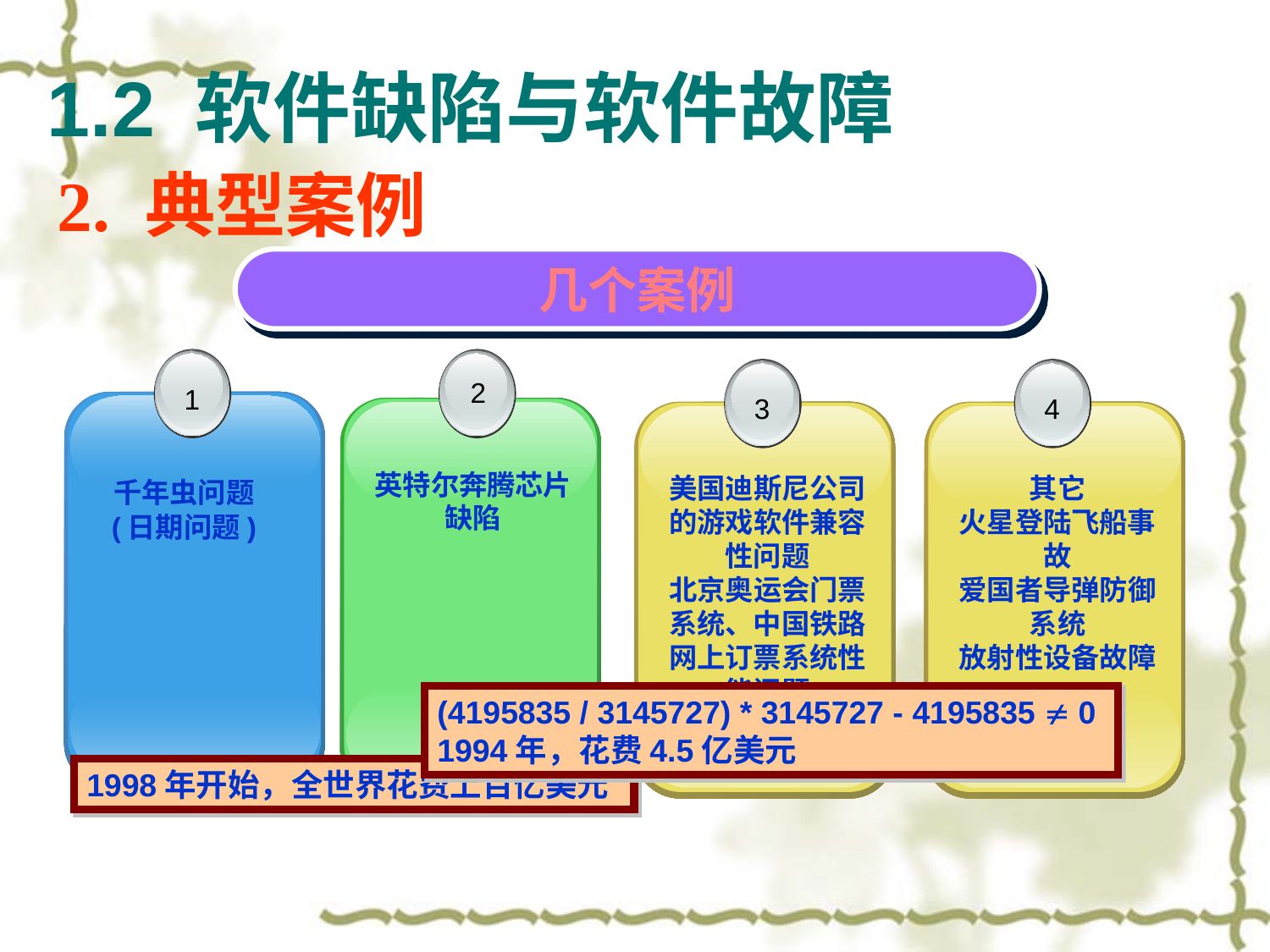

# 1.2 软件缺陷与软件故障
2. 典型案例
几个案例

1

千年虫问题
(日期问题)

2

英特尔奔腾芯片缺陷

3

美国迪斯尼公司的游戏软件兼容性问题
北京奥运会门票系统、中国铁路网上订票系统性能问题

4

其它
火星登陆飞船事故
爱国者导弹防御系统
放射性设备故障

(4195835 / 3145727) * 3145727 - 4195835 ≠ 0
1994年，花费4.5亿美元
1998年开始，全世界花费上百亿美元